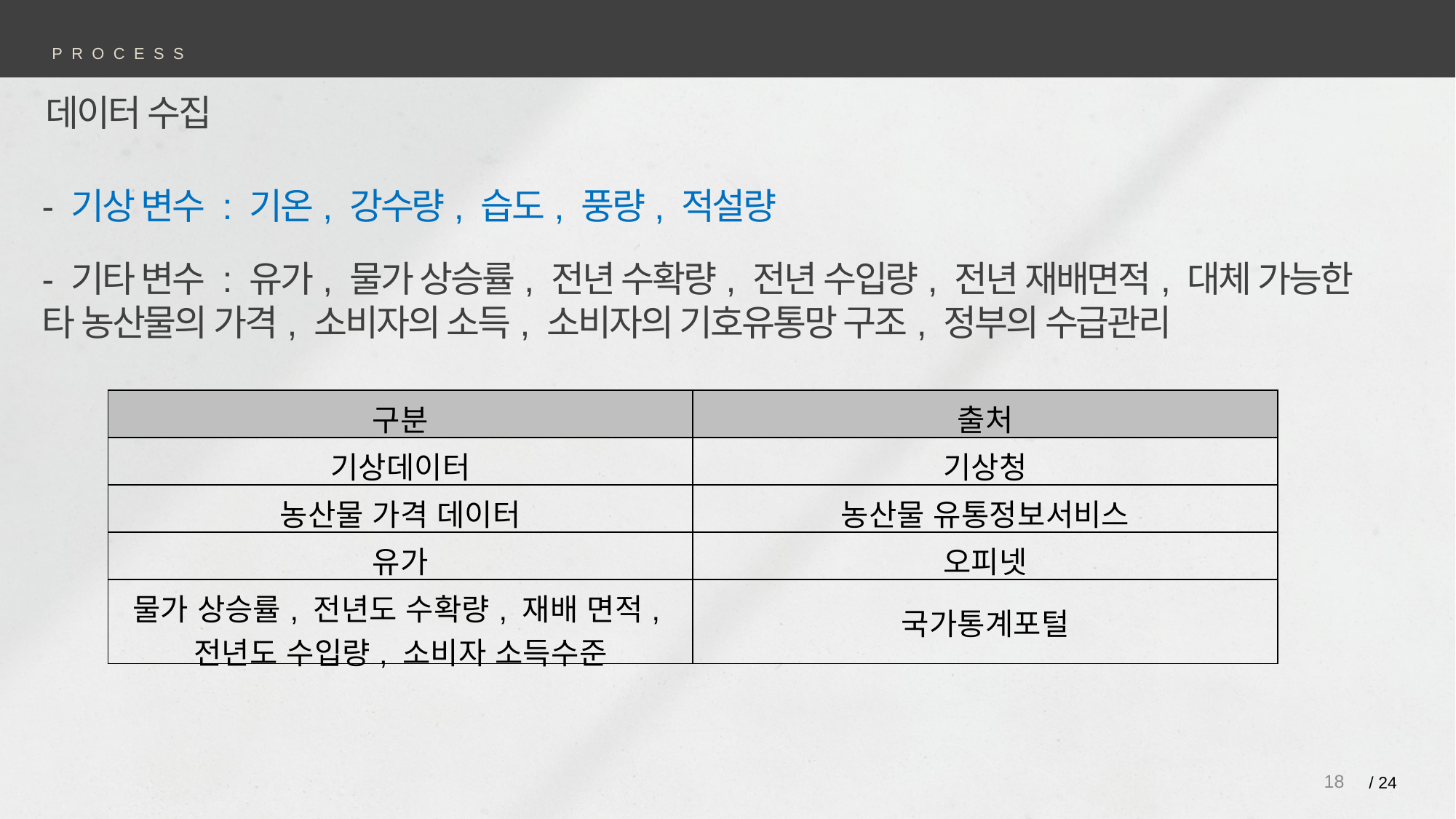

PROCESS
데이터 수집
- 기상 변수 : 기온, 강수량, 습도, 풍량, 적설량

- 기타 변수 : 유가, 물가 상승률, 전년 수확량, 전년 수입량, 전년 재배면적, 대체 가능한 타 농산물의 가격, 소비자의 소득, 소비자의 기호유통망 구조, 정부의 수급관리
| 구분 | 출처 |
| --- | --- |
| 기상데이터 | 기상청 |
| 농산물 가격 데이터 | 농산물 유통정보서비스 |
| 유가 | 오피넷 |
| 물가 상승률, 전년도 수확량, 재배 면적, 전년도 수입량, 소비자 소득수준 | 국가통계포털 |
18